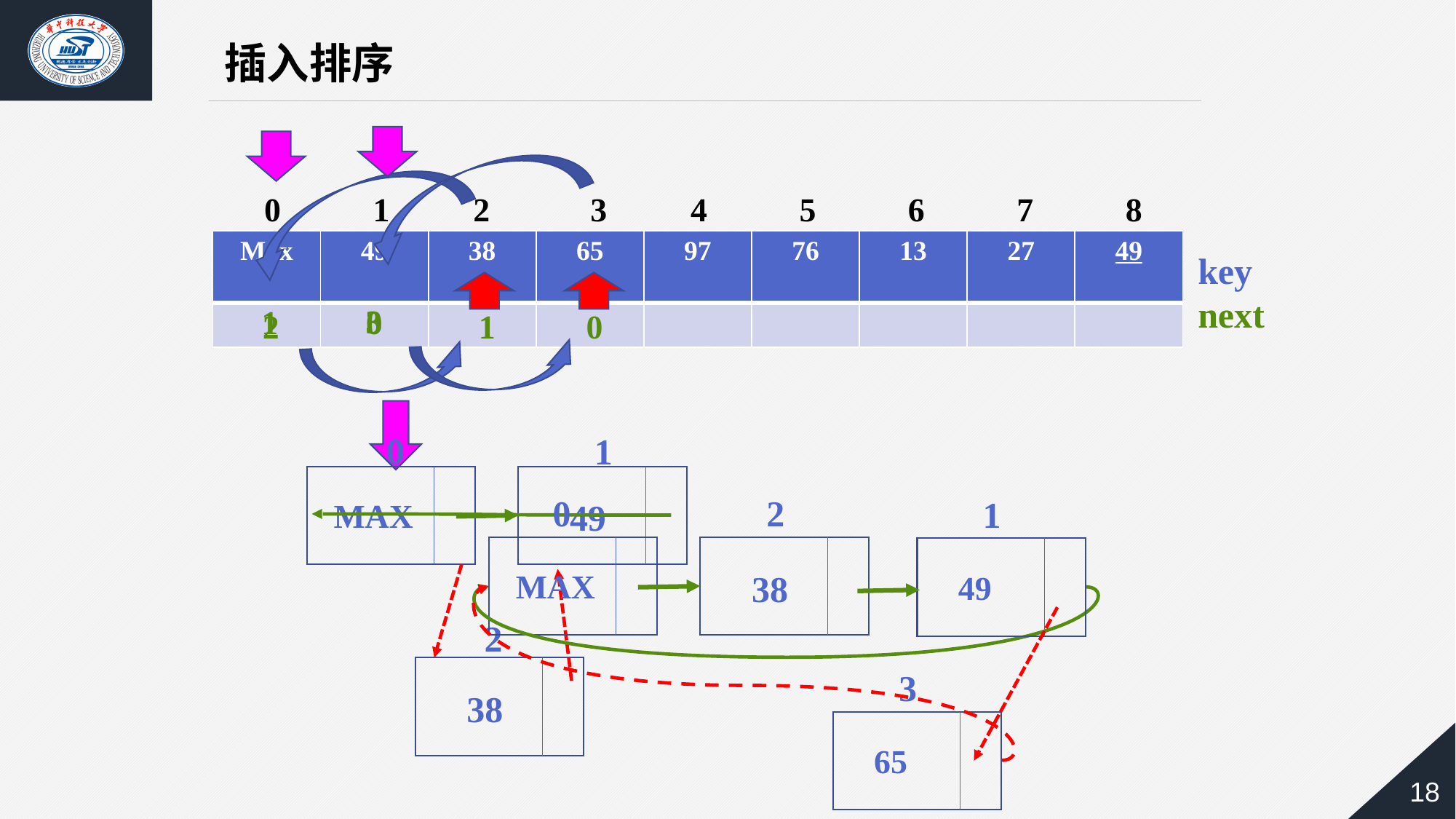

插入排序

0           1          2            3          4           5           6           7           8
| Max | 49 | 38 | 65 | 97 | 76 | 13 | 27 | 49 |
| --- | --- | --- | --- | --- | --- | --- | --- | --- |
|  |  |  |  |  |  |  |  |  |
key
next

3
1
0
2
0
1

0
1

0
2
1
MAX
49

MAX
38
49
2

3
38

65